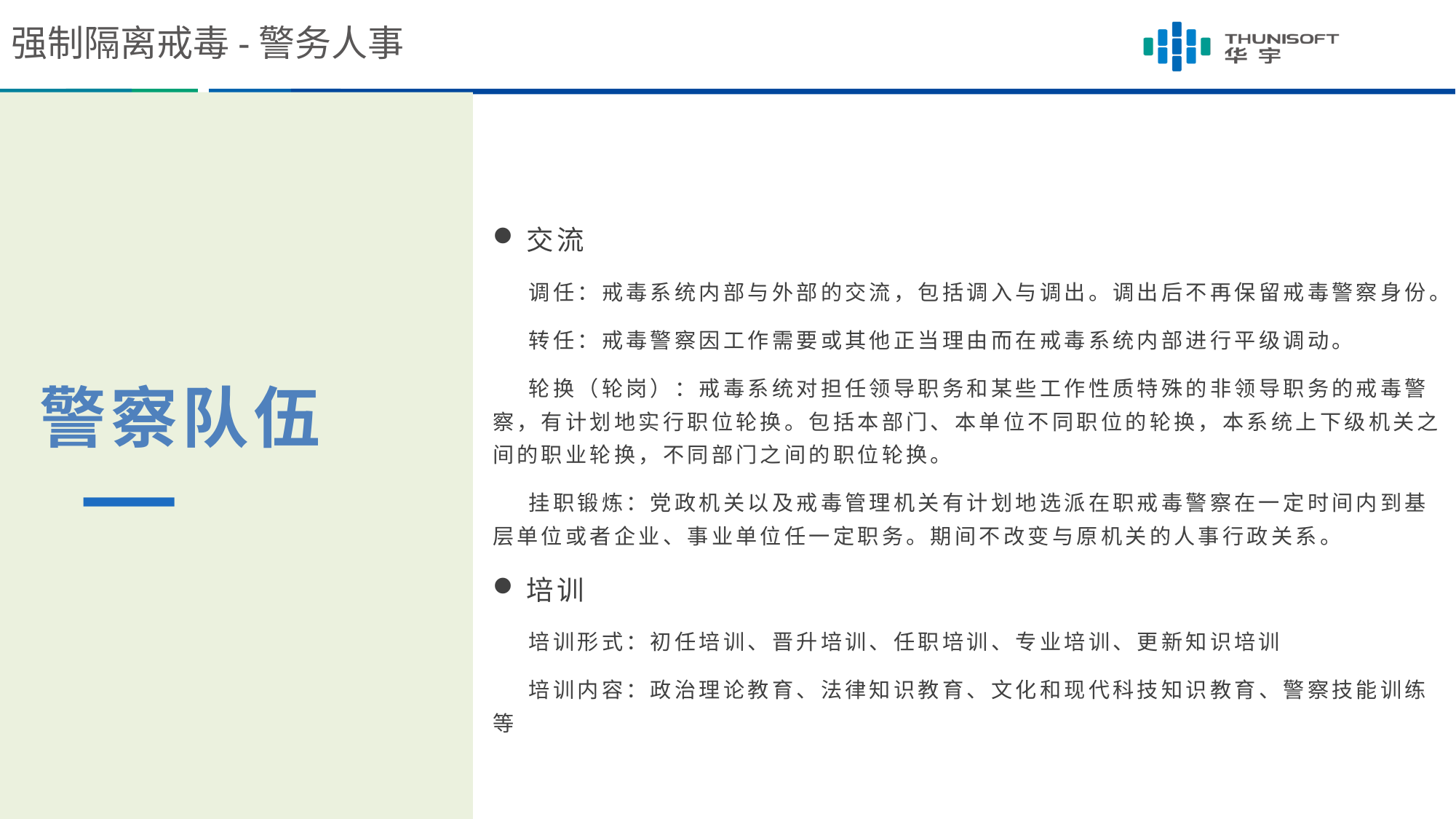

强制隔离戒毒-警务人事

交流
    调任：戒毒系统内部与外部的交流，包括调入与调出。调出后不再保留戒毒警察身份。
    转任：戒毒警察因工作需要或其他正当理由而在戒毒系统内部进行平级调动。
    轮换（轮岗）：戒毒系统对担任领导职务和某些工作性质特殊的非领导职务的戒毒警察，有计划地实行职位轮换。包括本部门、本单位不同职位的轮换，本系统上下级机关之间的职业轮换，不同部门之间的职位轮换。
    挂职锻炼：党政机关以及戒毒管理机关有计划地选派在职戒毒警察在一定时间内到基层单位或者企业、事业单位任一定职务。期间不改变与原机关的人事行政关系。
培训
    培训形式：初任培训、晋升培训、任职培训、专业培训、更新知识培训
    培训内容：政治理论教育、法律知识教育、文化和现代科技知识教育、警察技能训练等
警察队伍

118